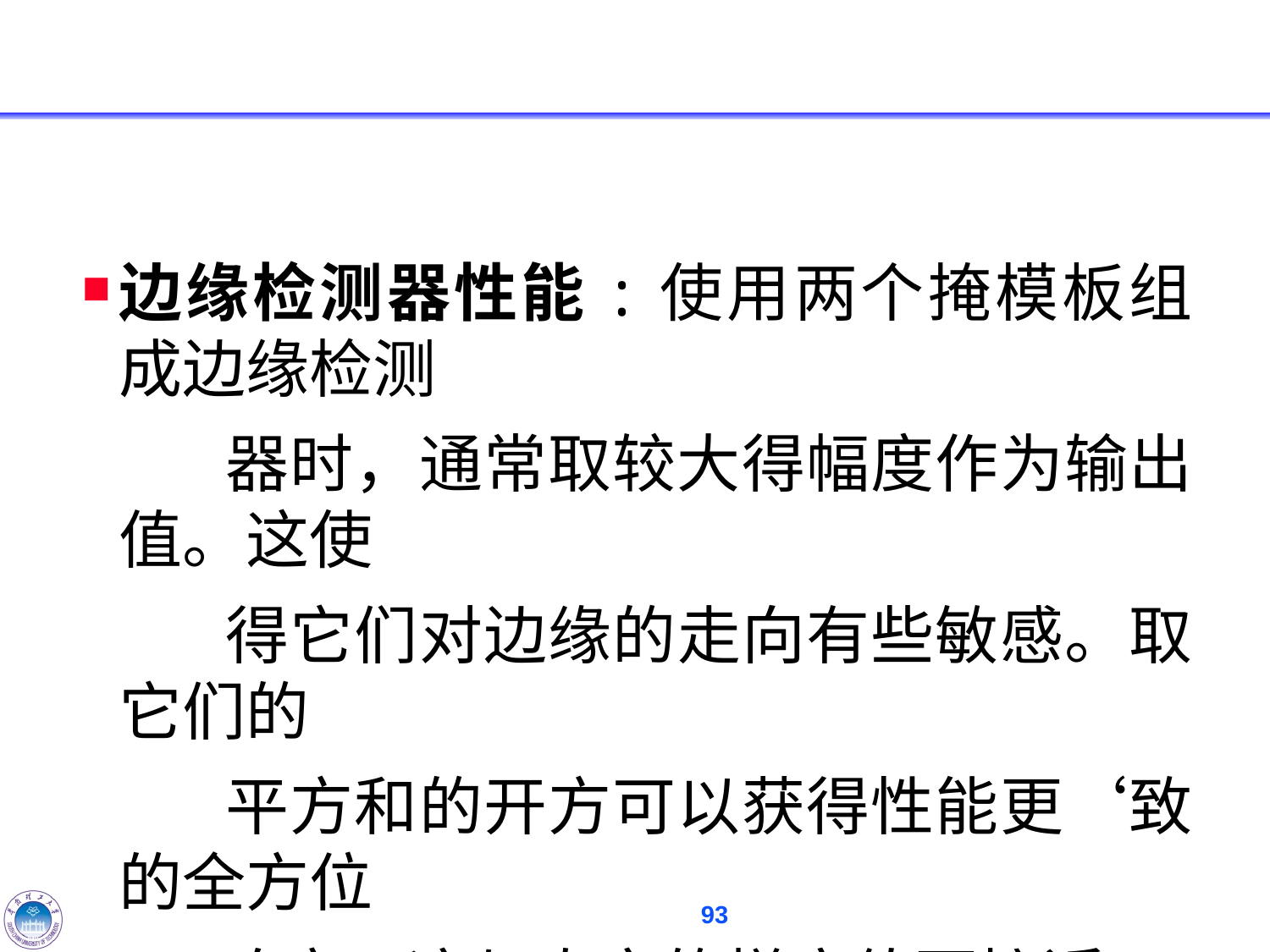

#
边缘检测器性能:使用两个掩模板组成边缘检测
        器时，通常取较大得幅度作为输出值。这使
        得它们对边缘的走向有些敏感。取它们的
        平方和的开方可以获得性能更‘致的全方位
        响应。这与真实的梯度值更接近。